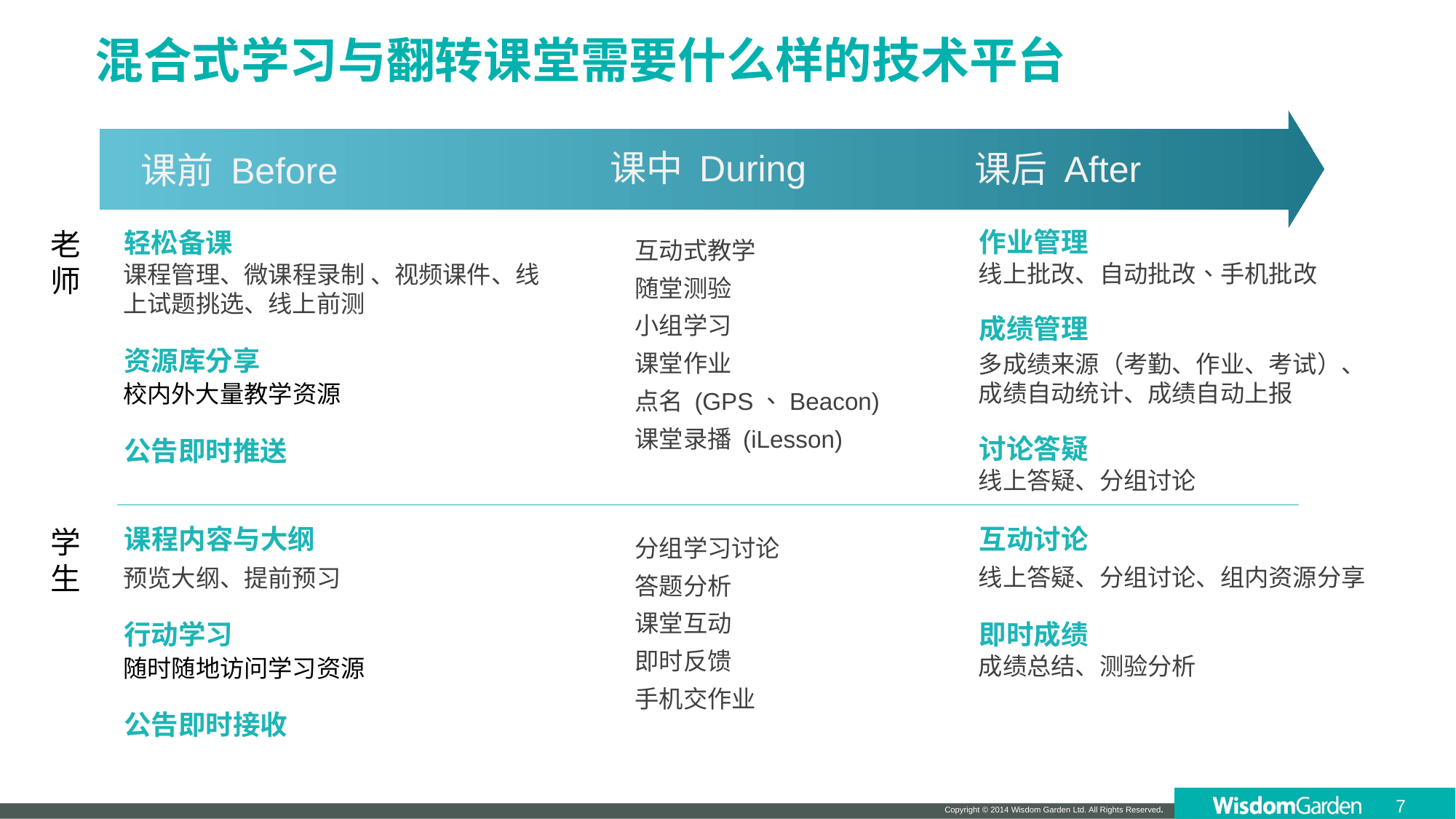

混合式学习与翻转课堂需要什么样的技术平台

课中 During
课后 After
课前 Before
作业管理
线上批改、自动批改、手机批改
成绩管理
多成绩来源（考勤、作业、考试）、成绩自动统计、成绩自动上报
讨论答疑
线上答疑、分组讨论
互动讨论
线上答疑、分组讨论、组内资源分享
即时成绩
成绩总结、测验分析
互动式教学
随堂测验
小组学习
课堂作业
点名 (GPS、Beacon)
课堂录播 (iLesson)
分组学习讨论
答题分析
课堂互动
即时反馈
手机交作业
老
师
轻松备课
课程管理、微课程录制 、视频课件、线上试题挑选、线上前测
资源库分享
校内外大量教学资源
公告即时推送
课程内容与大纲
学
生
预览大纲、提前预习
行动学习
随时随地访问学习资源
公告即时接收
7